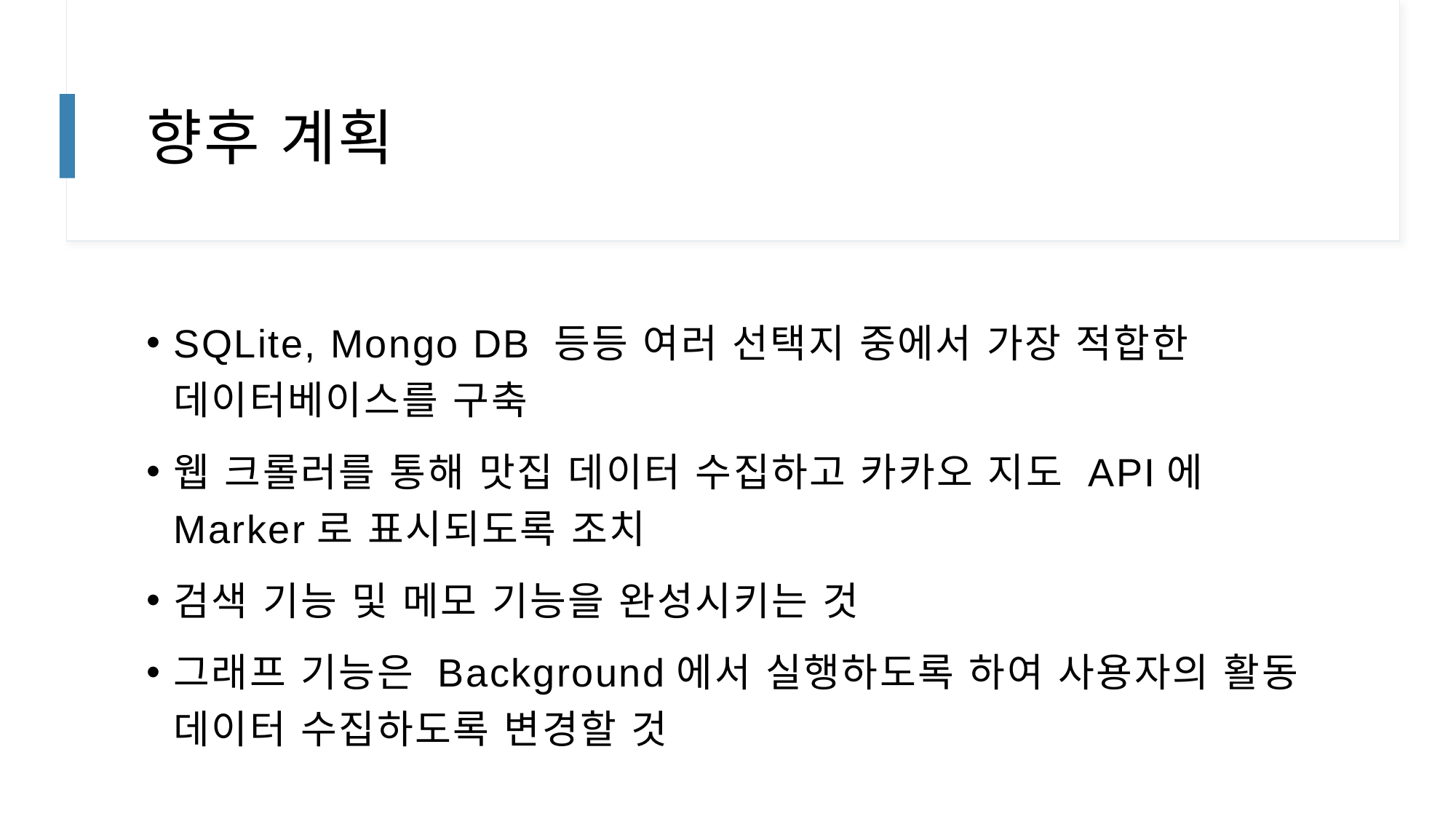

# 향후 계획
SQLite, Mongo DB 등등 여러 선택지 중에서 가장 적합한 데이터베이스를 구축
웹 크롤러를 통해 맛집 데이터 수집하고 카카오 지도 API에 Marker로 표시되도록 조치
검색 기능 및 메모 기능을 완성시키는 것
그래프 기능은 Background에서 실행하도록 하여 사용자의 활동 데이터 수집하도록 변경할 것